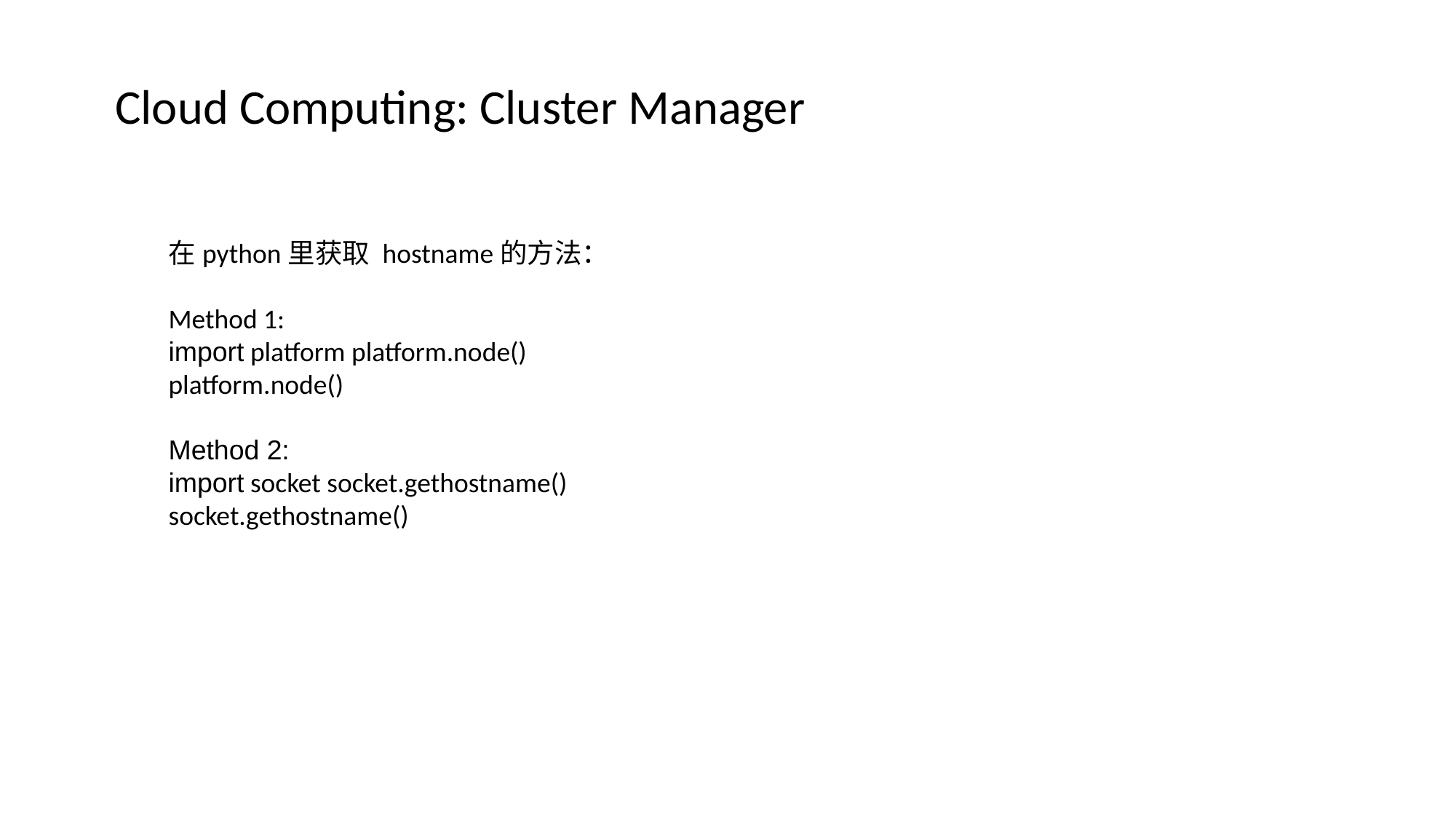

Cloud Computing: Cluster Manager
在python里获取 hostname的方法：

Method 1:
import platform platform.node()
platform.node()

Method 2:
import socket socket.gethostname()
socket.gethostname()